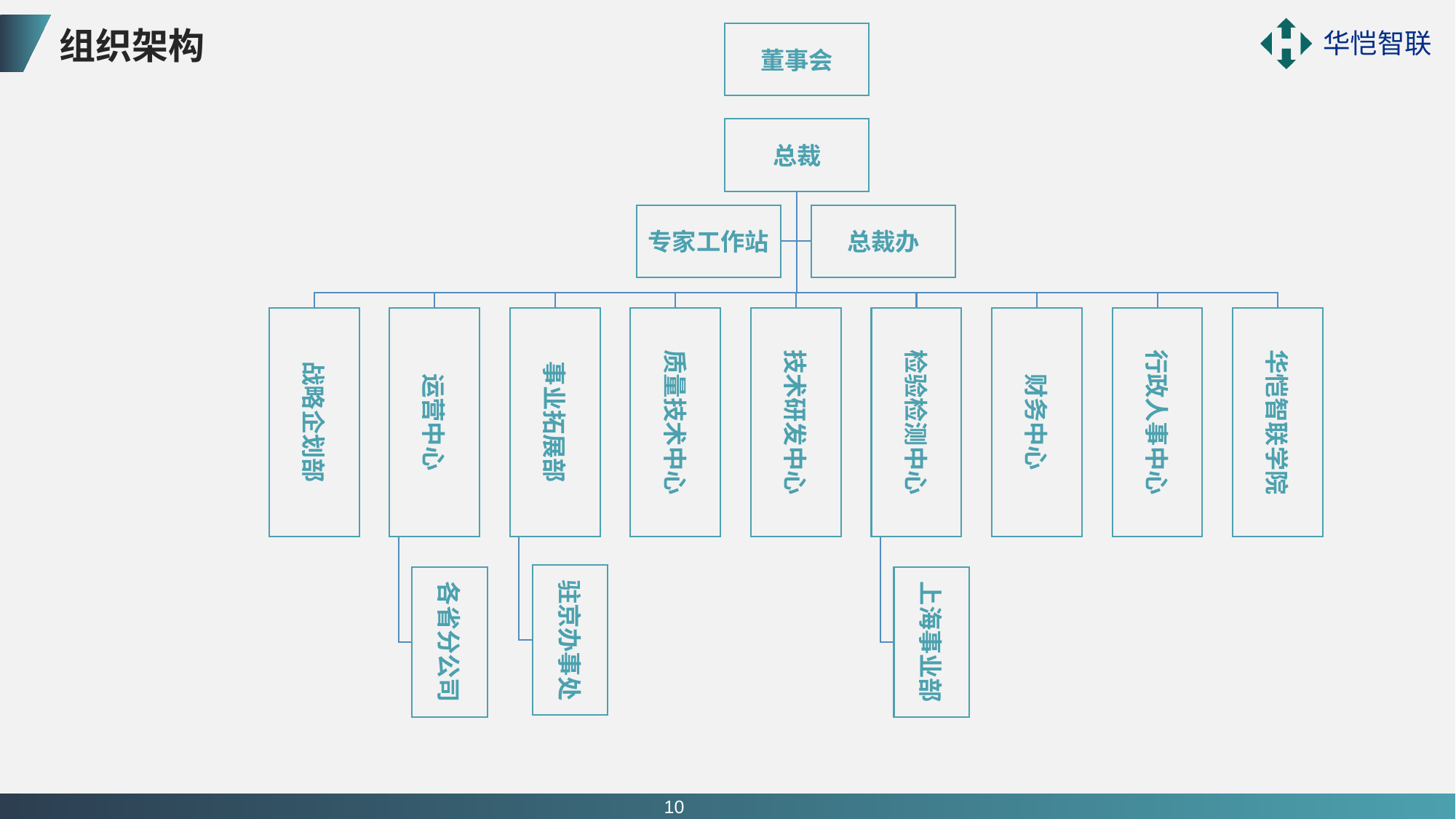

组织架构
董事会
总裁
战略企划部
运营中心
各省分公司
事业拓展部
驻京办事处
质量技术中心
技术研发中心
检验检测中心
上海事业部
财务中心
行政人事中心
华恺智联学院
专家工作站
总裁办
10